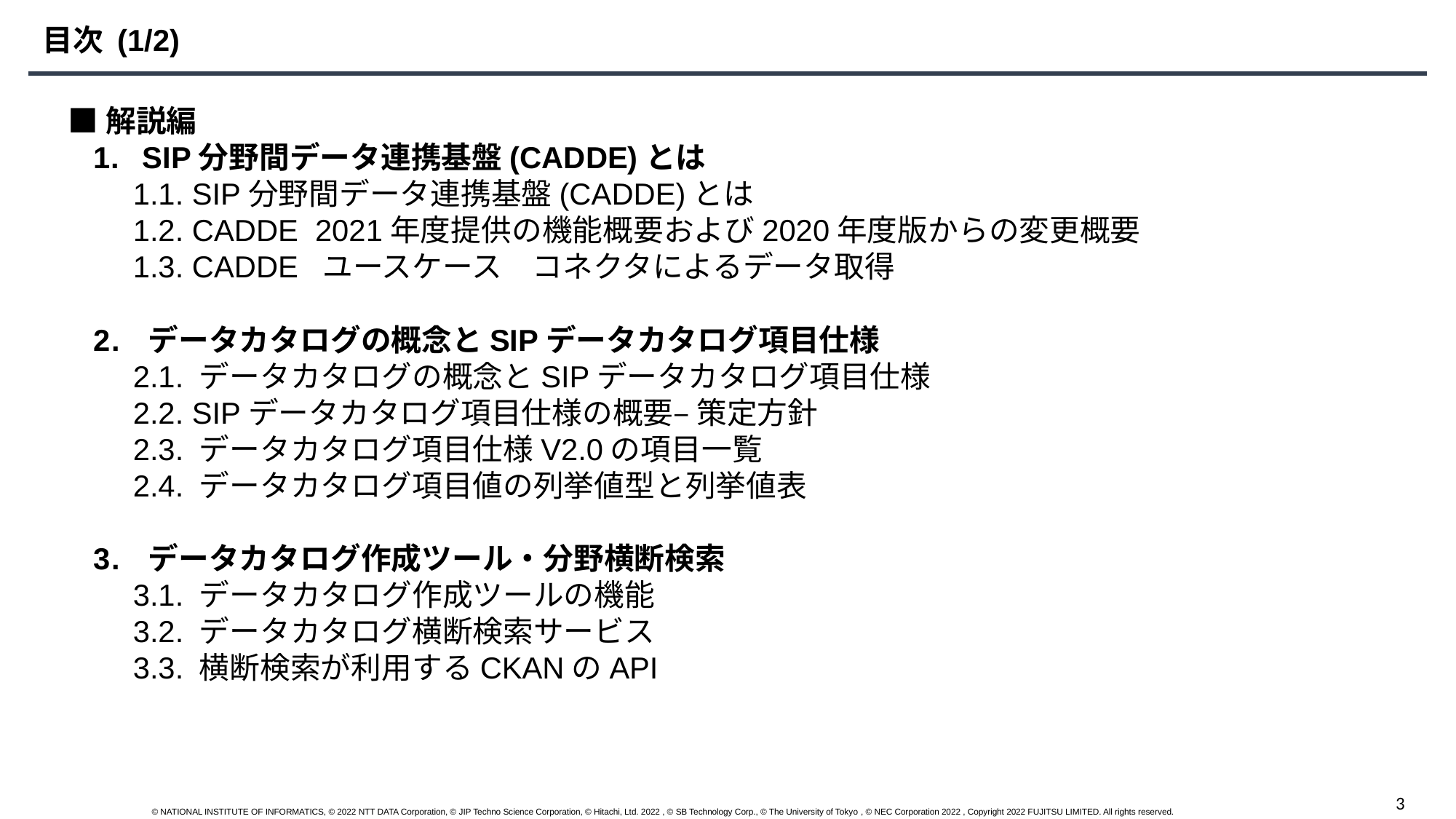

目次 (1/2)
■解説編
 SIP分野間データ連携基盤(CADDE)とは
1.1. SIP分野間データ連携基盤(CADDE)とは
1.2. CADDE  2021年度提供の機能概要および2020年度版からの変更概要
1.3. CADDE  ユースケース　コネクタによるデータ取得

 データカタログの概念とSIPデータカタログ項目仕様
2.1. データカタログの概念とSIPデータカタログ項目仕様
2.2. SIPデータカタログ項目仕様の概要– 策定方針
2.3. データカタログ項目仕様V2.0の項目一覧
2.4. データカタログ項目値の列挙値型と列挙値表

 データカタログ作成ツール・分野横断検索
3.1. データカタログ作成ツールの機能
3.2. データカタログ横断検索サービス
3.3. 横断検索が利用するCKANのAPI